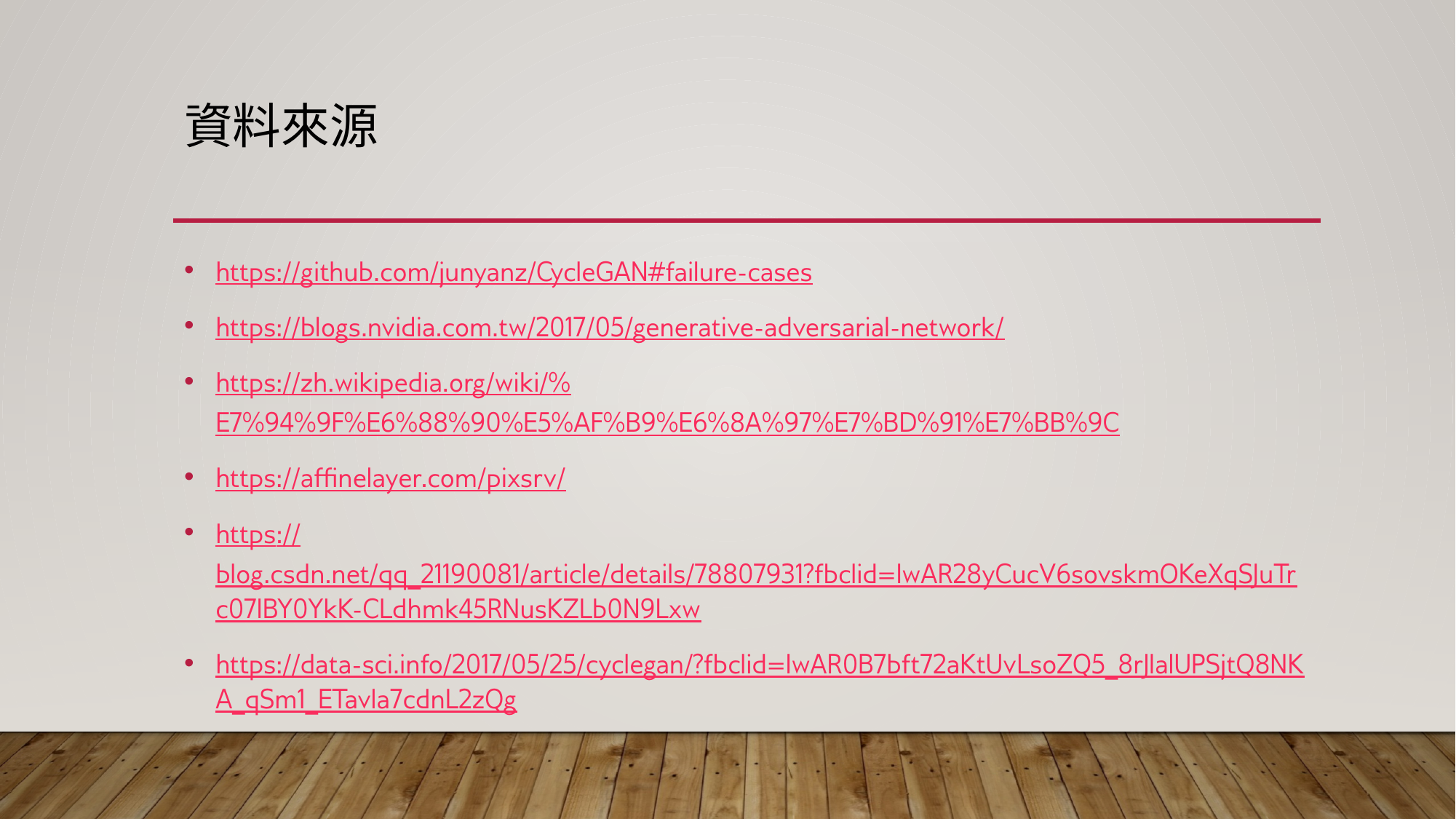

# 資料來源
https://github.com/junyanz/CycleGAN#failure-cases
https://blogs.nvidia.com.tw/2017/05/generative-adversarial-network/
https://zh.wikipedia.org/wiki/%E7%94%9F%E6%88%90%E5%AF%B9%E6%8A%97%E7%BD%91%E7%BB%9C
https://affinelayer.com/pixsrv/
https://blog.csdn.net/qq_21190081/article/details/78807931?fbclid=IwAR28yCucV6sovskmOKeXqSJuTrc07IBY0YkK-CLdhmk45RNusKZLb0N9Lxw
https://data-sci.info/2017/05/25/cyclegan/?fbclid=IwAR0B7bft72aKtUvLsoZQ5_8rJlalUPSjtQ8NKA_qSm1_ETavla7cdnL2zQg